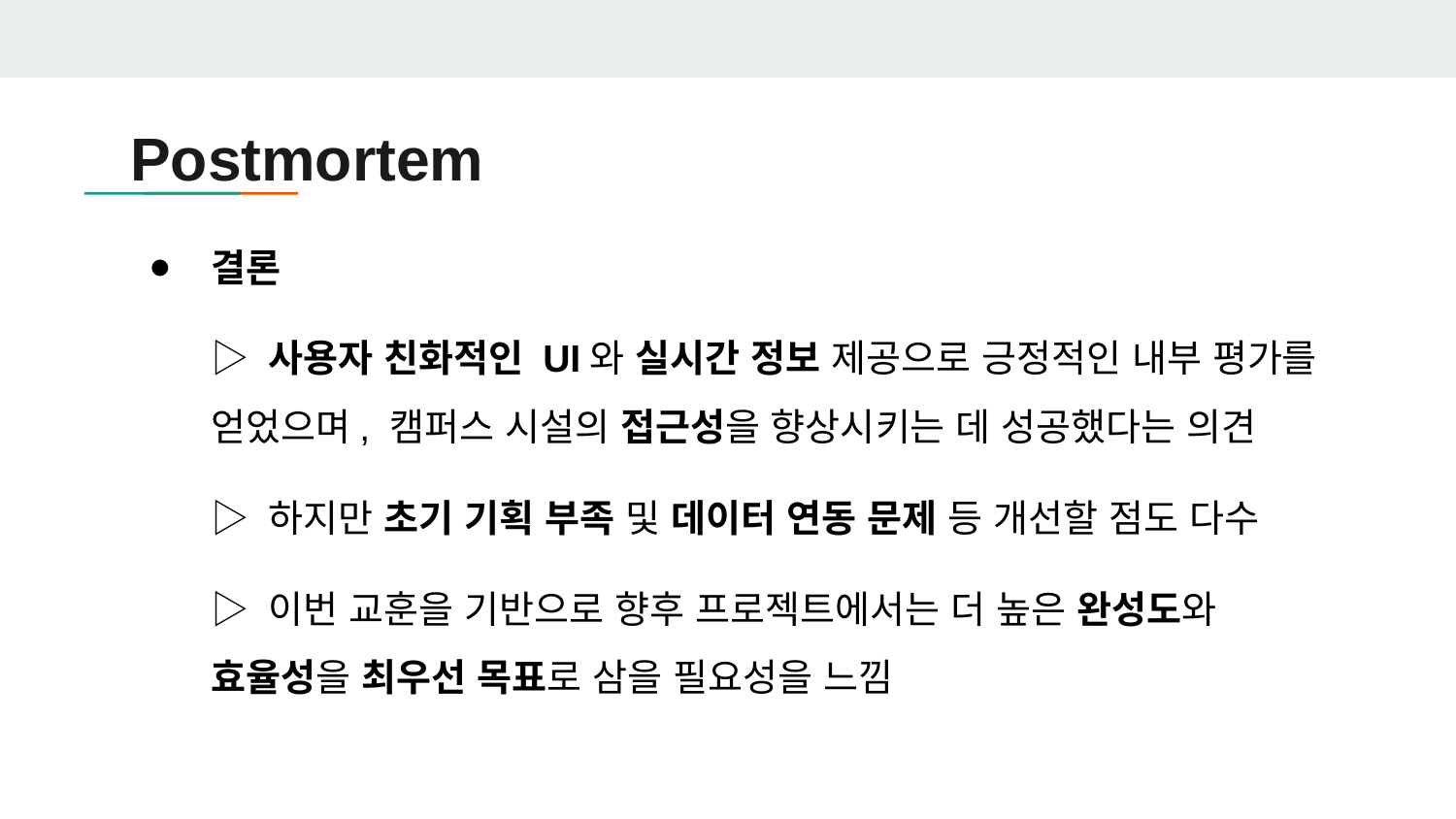

# Postmortem
결론
▷ 사용자 친화적인 UI와 실시간 정보 제공으로 긍정적인 내부 평가를 얻었으며, 캠퍼스 시설의 접근성을 향상시키는 데 성공했다는 의견
▷ 하지만 초기 기획 부족 및 데이터 연동 문제 등 개선할 점도 다수
▷ 이번 교훈을 기반으로 향후 프로젝트에서는 더 높은 완성도와 효율성을 최우선 목표로 삼을 필요성을 느낌